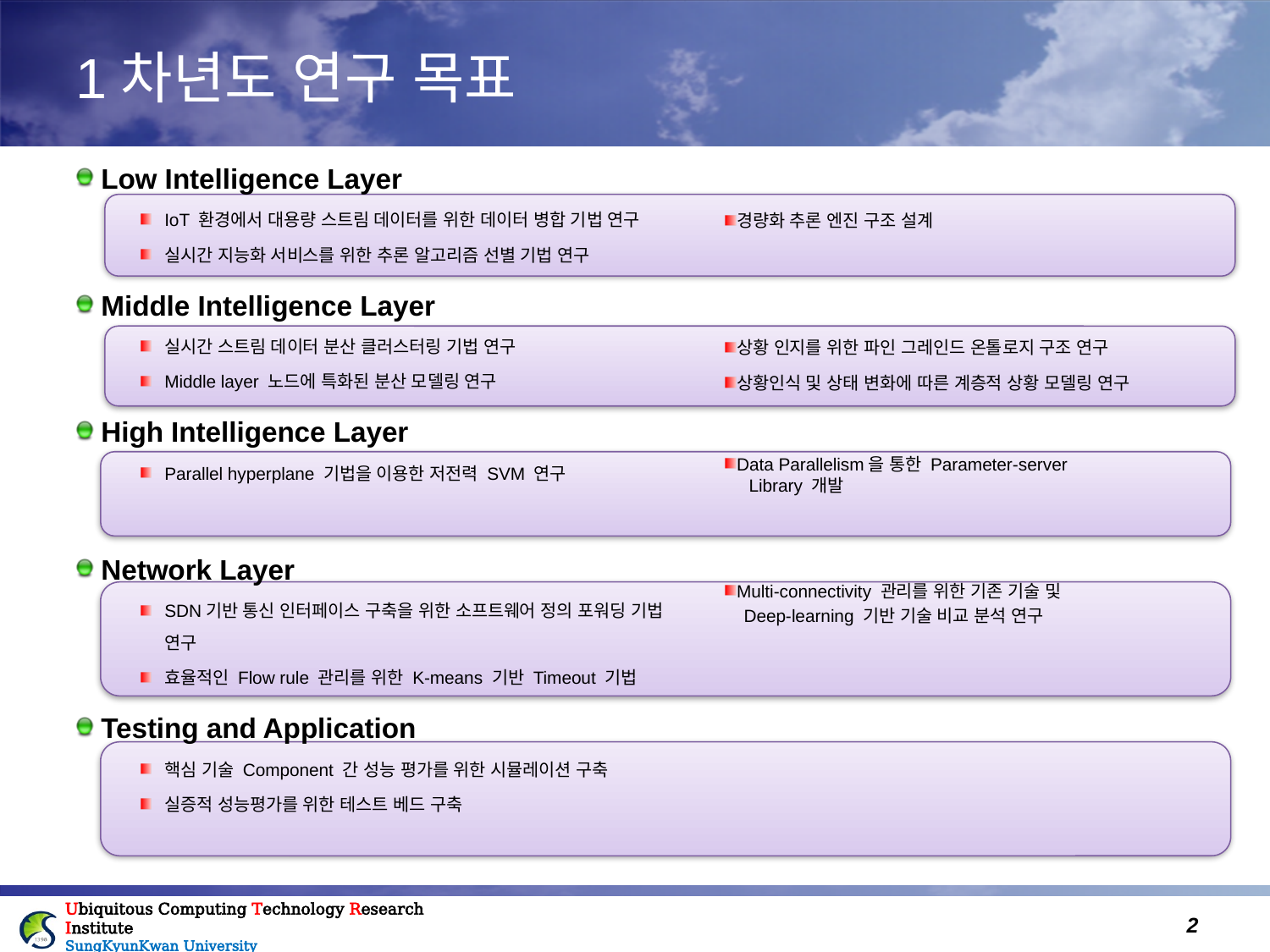

1차년도 연구 목표
Low Intelligence Layer
IoT 환경에서 대용량 스트림 데이터를 위한 데이터 병합 기법 연구
실시간 지능화 서비스를 위한 추론 알고리즘 선별 기법 연구
Middle Intelligence Layer
실시간 스트림 데이터 분산 클러스터링 기법 연구
Middle layer 노드에 특화된 분산 모델링 연구
High Intelligence Layer
Parallel hyperplane 기법을 이용한 저전력 SVM 연구

Network Layer
SDN기반 통신 인터페이스 구축을 위한 소프트웨어 정의 포워딩 기법 연구
효율적인 Flow rule 관리를 위한 K-means 기반 Timeout 기법
Testing and Application
핵심 기술 Component 간 성능 평가를 위한 시뮬레이션 구축
실증적 성능평가를 위한 테스트 베드 구축

경량화 추론 엔진 구조 설계

상황 인지를 위한 파인 그레인드 온톨로지 구조 연구
상황인식 및 상태 변화에 따른 계층적 상황 모델링 연구

Data Parallelism을 통한 Parameter-server
   Library 개발

Multi-connectivity 관리를 위한 기존 기술 및
    Deep-learning 기반 기술 비교 분석 연구

2